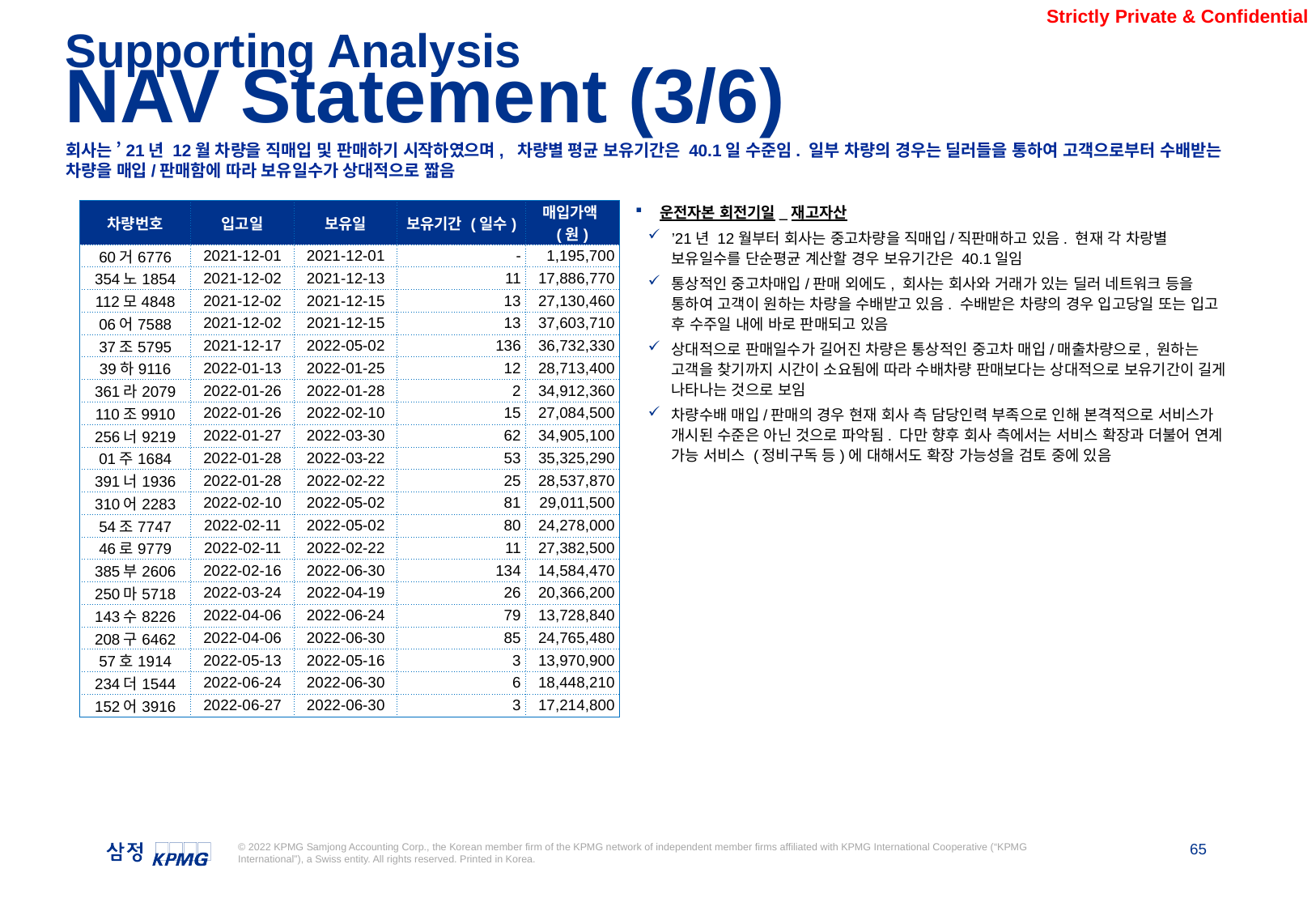

Supporting Analysis
NAV Statement (3/6)
회사는 ’21년 12월 차량을 직매입 및 판매하기 시작하였으며,  차량별 평균 보유기간은 40.1일 수준임. 일부 차량의 경우는 딜러들을 통하여 고객으로부터 수배받는 차량을 매입/판매함에 따라 보유일수가 상대적으로 짧음
| 차량번호 | 입고일 | 보유일 | 보유기간 (일수) | 매입가액(원) |
| --- | --- | --- | --- | --- |
| 60거6776 | 2021-12-01 | 2021-12-01 | - | 1,195,700 |
| 354노1854 | 2021-12-02 | 2021-12-13 | 11 | 17,886,770 |
| 112모4848 | 2021-12-02 | 2021-12-15 | 13 | 27,130,460 |
| 06어7588 | 2021-12-02 | 2021-12-15 | 13 | 37,603,710 |
| 37조5795 | 2021-12-17 | 2022-05-02 | 136 | 36,732,330 |
| 39하9116 | 2022-01-13 | 2022-01-25 | 12 | 28,713,400 |
| 361라2079 | 2022-01-26 | 2022-01-28 | 2 | 34,912,360 |
| 110조9910 | 2022-01-26 | 2022-02-10 | 15 | 27,084,500 |
| 256너9219 | 2022-01-27 | 2022-03-30 | 62 | 34,905,100 |
| 01주1684 | 2022-01-28 | 2022-03-22 | 53 | 35,325,290 |
| 391너1936 | 2022-01-28 | 2022-02-22 | 25 | 28,537,870 |
| 310어2283 | 2022-02-10 | 2022-05-02 | 81 | 29,011,500 |
| 54조7747 | 2022-02-11 | 2022-05-02 | 80 | 24,278,000 |
| 46로9779 | 2022-02-11 | 2022-02-22 | 11 | 27,382,500 |
| 385부2606 | 2022-02-16 | 2022-06-30 | 134 | 14,584,470 |
| 250마5718 | 2022-03-24 | 2022-04-19 | 26 | 20,366,200 |
| 143수8226 | 2022-04-06 | 2022-06-24 | 79 | 13,728,840 |
| 208구6462 | 2022-04-06 | 2022-06-30 | 85 | 24,765,480 |
| 57호1914 | 2022-05-13 | 2022-05-16 | 3 | 13,970,900 |
| 234더1544 | 2022-06-24 | 2022-06-30 | 6 | 18,448,210 |
| 152어3916 | 2022-06-27 | 2022-06-30 | 3 | 17,214,800 |
운전자본 회전기일_재고자산
’21년 12월부터 회사는 중고차량을 직매입/직판매하고 있음. 현재 각 차랑별 보유일수를 단순평균 계산할 경우 보유기간은 40.1일임
통상적인 중고차매입/판매 외에도, 회사는 회사와 거래가 있는 딜러 네트워크 등을 통하여 고객이 원하는 차량을 수배받고 있음. 수배받은 차량의 경우 입고당일 또는 입고 후 수주일 내에 바로 판매되고 있음
상대적으로 판매일수가 길어진 차량은 통상적인 중고차 매입/매출차량으로, 원하는 고객을 찾기까지 시간이 소요됨에 따라 수배차량 판매보다는 상대적으로 보유기간이 길게 나타나는 것으로 보임
차량수배 매입/판매의 경우 현재 회사 측 담당인력 부족으로 인해 본격적으로 서비스가 개시된 수준은 아닌 것으로 파악됨. 다만 향후 회사 측에서는 서비스 확장과 더불어 연계 가능 서비스 (정비구독 등)에 대해서도 확장 가능성을 검토 중에 있음